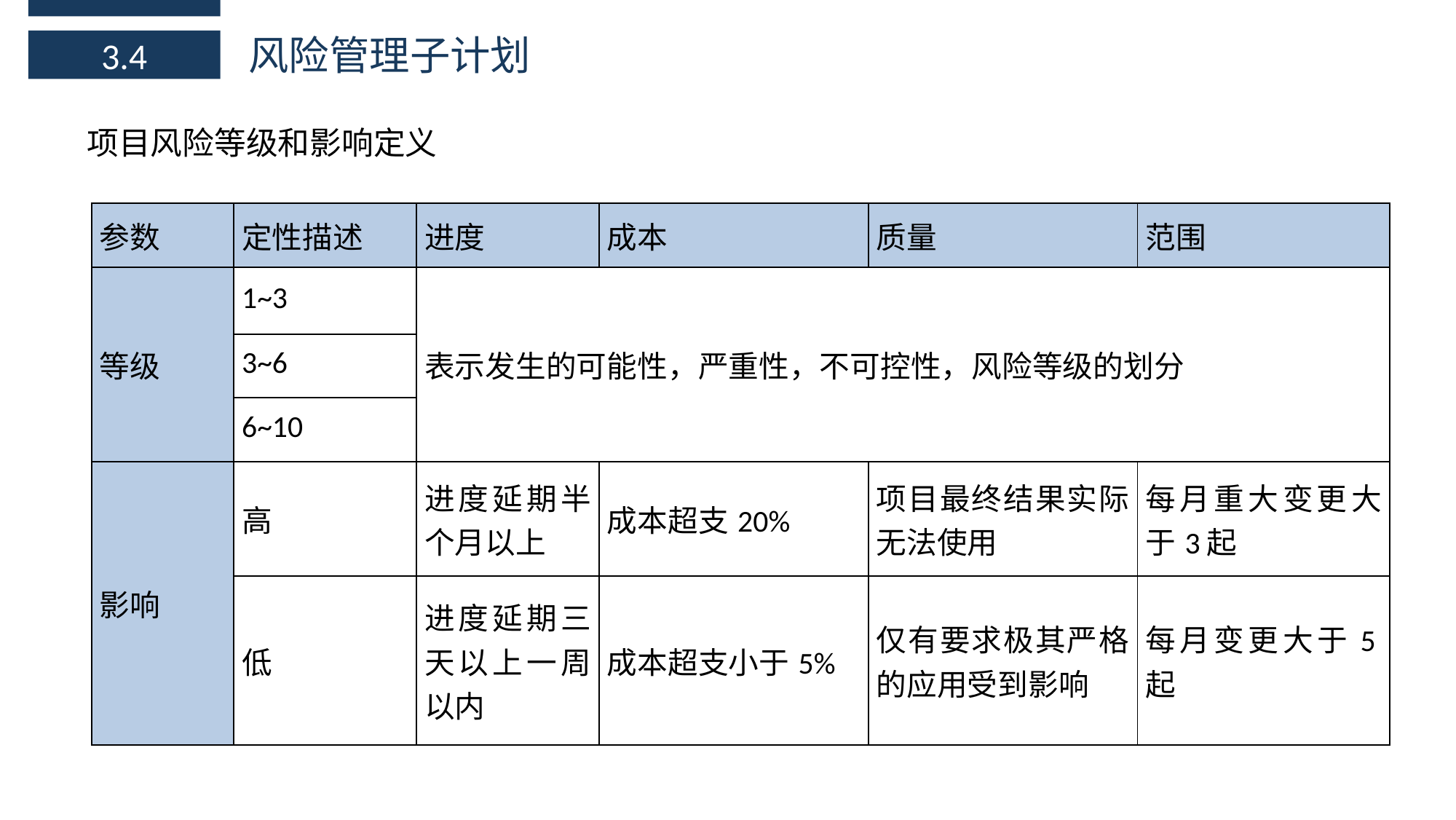

风险管理子计划
3.4
项目风险等级和影响定义
| 参数 | 定性描述 | 进度 | 成本 | 质量 | 范围 |
| --- | --- | --- | --- | --- | --- |
| 等级 | 1~3 | 表示发生的可能性，严重性，不可控性，风险等级的划分 |  |  |  |
|  | 3~6 |  |  |  |  |
|  | 6~10 |  |  |  |  |
| 影响 | 高 | 进度延期半个月以上 | 成本超支20% | 项目最终结果实际无法使用 | 每月重大变更大于3起 |
|  | 低 | 进度延期三天以上一周以内 | 成本超支小于5% | 仅有要求极其严格的应用受到影响 | 每月变更大于5起 |